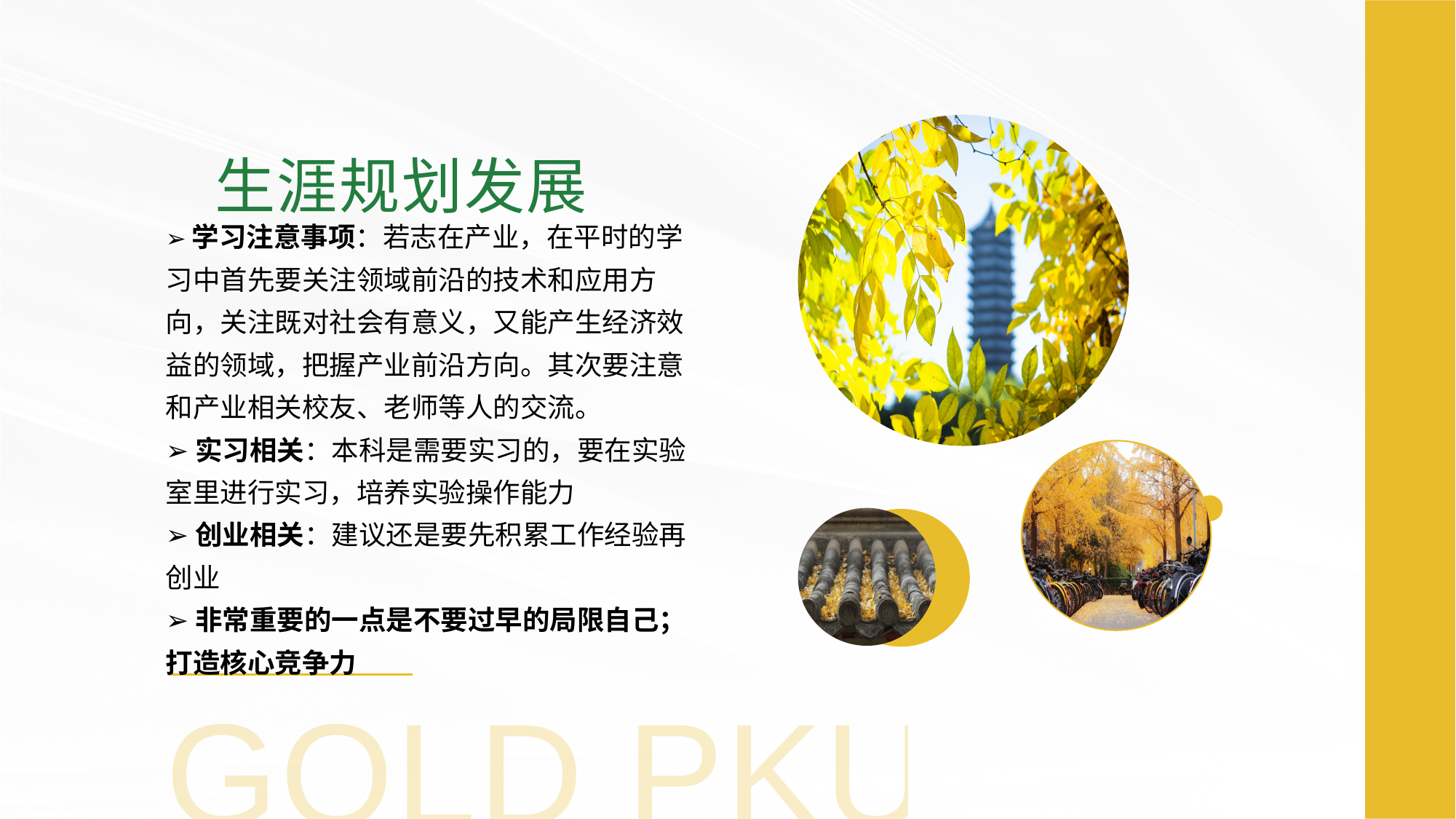

生涯规划发展
➢学习注意事项：若志在产业，在平时的学习中首先要关注领域前沿的技术和应用方向，关注既对社会有意义，又能产生经济效益的领域，把握产业前沿方向。其次要注意和产业相关校友、老师等人的交流。
➢实习相关：本科是需要实习的，要在实验室里进行实习，培养实验操作能力
➢创业相关：建议还是要先积累工作经验再创业
➢非常重要的一点是不要过早的局限自己；打造核心竞争力

GOLD PKU